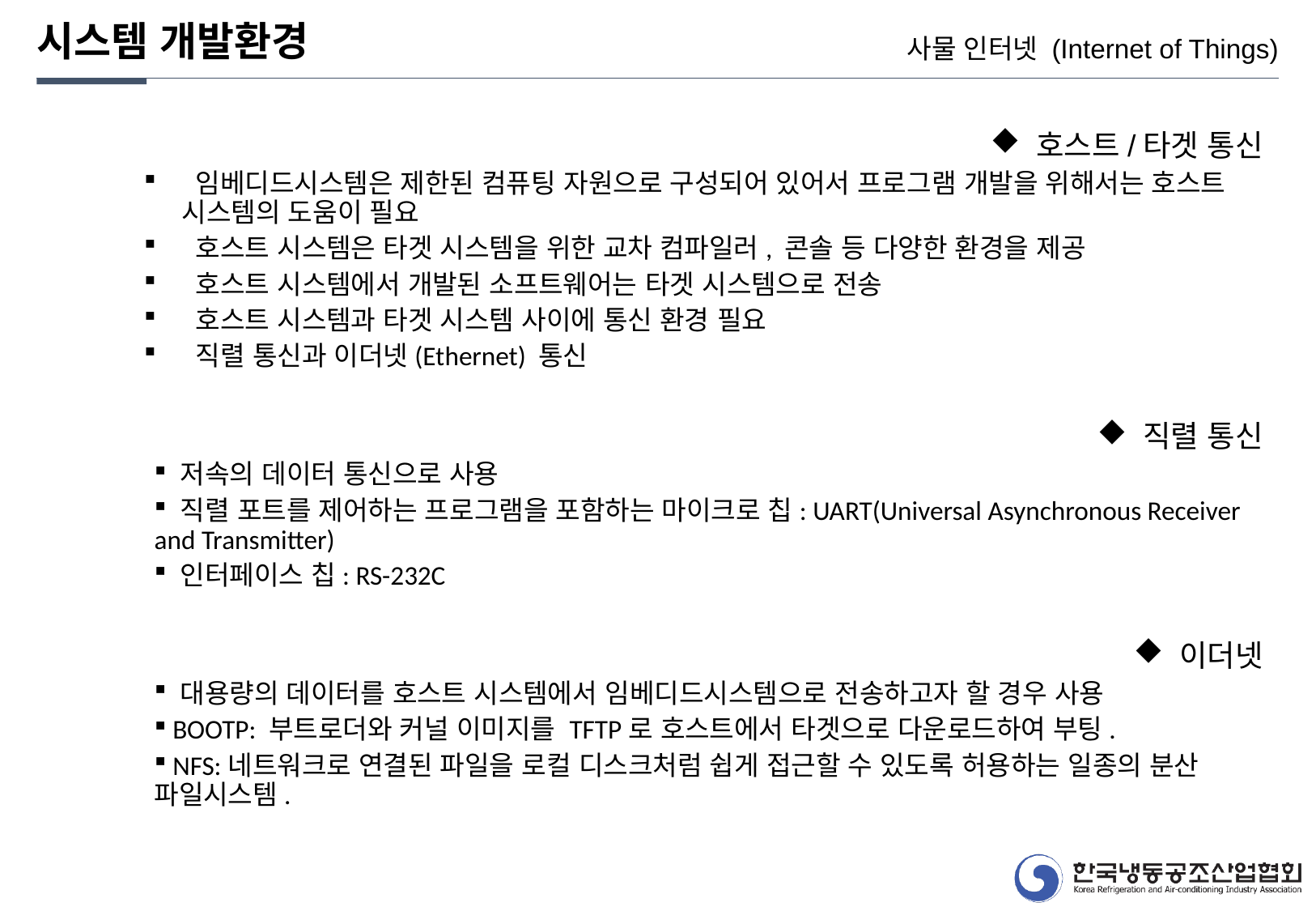

시스템 개발환경
사물 인터넷 (Internet of Things)

 호스트/타겟 통신
 임베디드시스템은 제한된 컴퓨팅 자원으로 구성되어 있어서 프로그램 개발을 위해서는 호스트 시스템의 도움이 필요
 호스트 시스템은 타겟 시스템을 위한 교차 컴파일러, 콘솔 등 다양한 환경을 제공
 호스트 시스템에서 개발된 소프트웨어는 타겟 시스템으로 전송
 호스트 시스템과 타겟 시스템 사이에 통신 환경 필요
 직렬 통신과 이더넷(Ethernet) 통신

 직렬 통신
 저속의 데이터 통신으로 사용
 직렬 포트를 제어하는 프로그램을 포함하는 마이크로 칩: UART(Universal Asynchronous Receiver and Transmitter)
 인터페이스 칩: RS-232C

 이더넷
 대용량의 데이터를 호스트 시스템에서 임베디드시스템으로 전송하고자 할 경우 사용
 BOOTP: 부트로더와 커널 이미지를 TFTP로 호스트에서 타겟으로 다운로드하여 부팅.
 NFS:네트워크로 연결된 파일을 로컬 디스크처럼 쉽게 접근할 수 있도록 허용하는 일종의 분산 파일시스템.